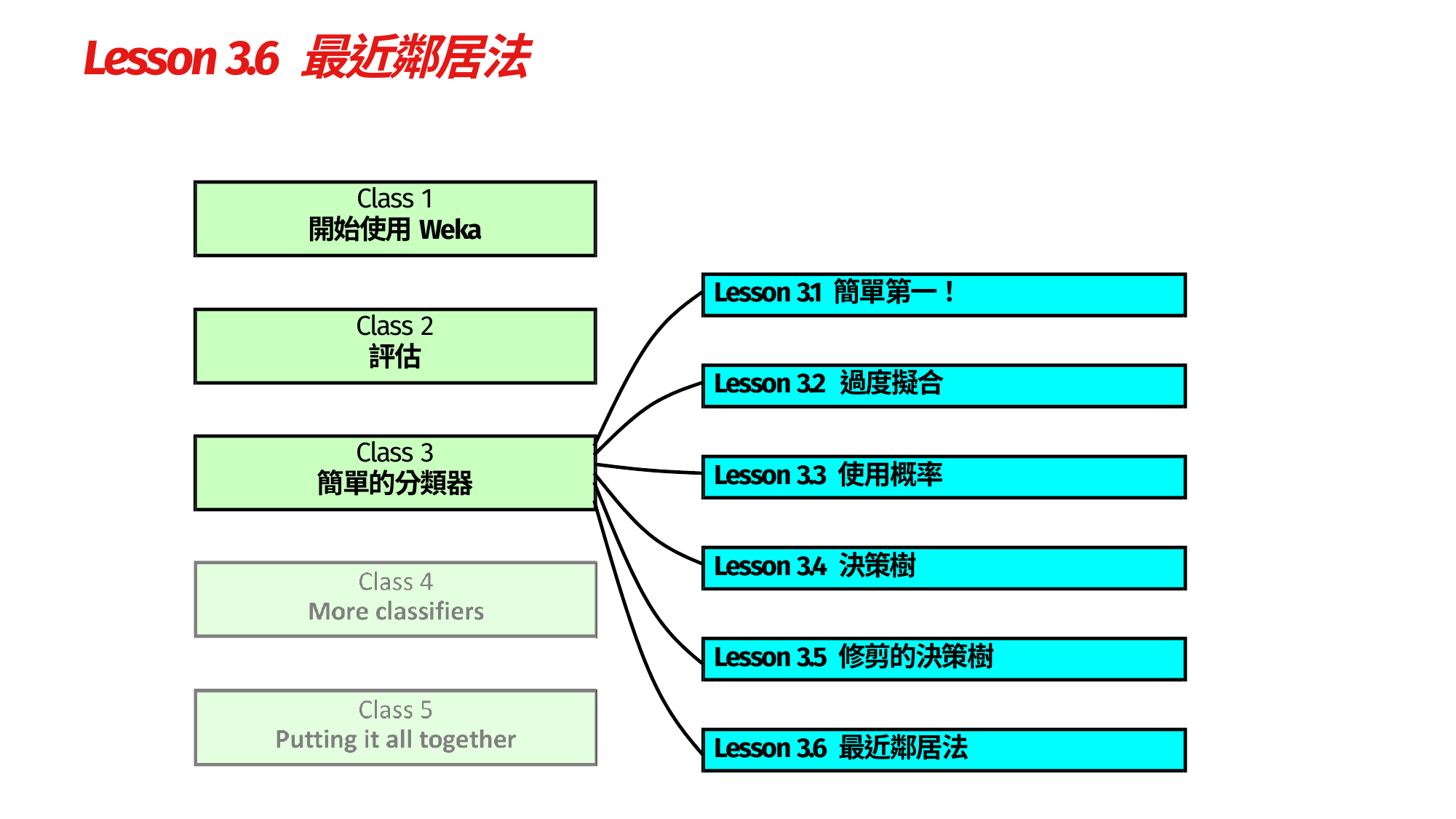

# Lesson 3.6 最近鄰居法

Class 1
開始使用Weka

Lesson 3.1 簡單第一！

Class 2
評估

Lesson 3.2 過度擬合

Class 3
簡單的分類器

Lesson 3.3 使用概率

Lesson 3.4 決策樹
Class 4
More classifiers

Class 5
Putting it all together

Lesson 3.5 修剪的決策樹

Lesson 3.6 最近鄰居法